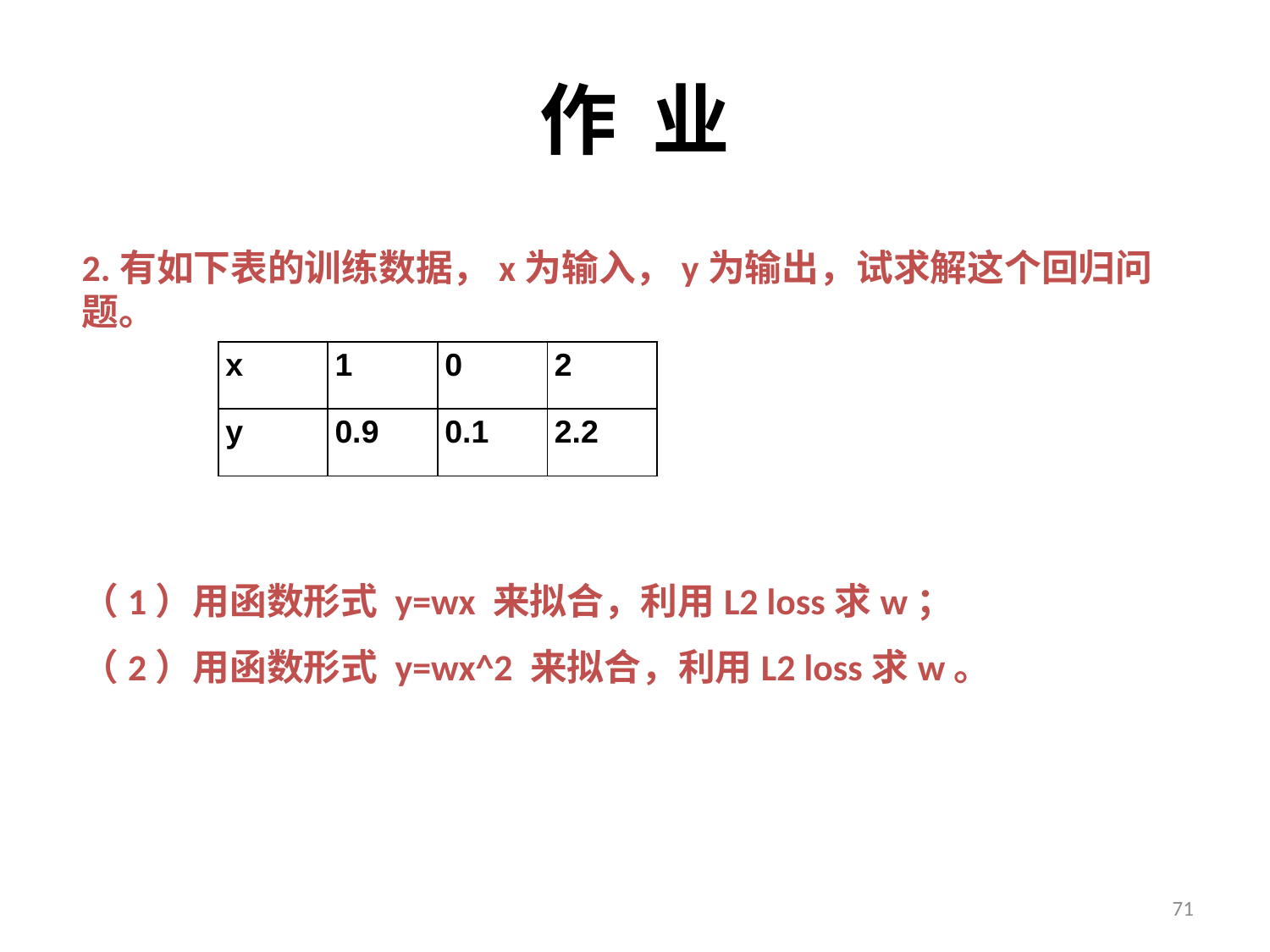

# 作  业
2.有如下表的训练数据，x为输入，y为输出，试求解这个回归问题。

（1）用函数形式 y=wx 来拟合，利用L2 loss求w；
（2）用函数形式 y=wx^2 来拟合，利用L2 loss求w。

| x | 1 | 0 | 2 |
| --- | --- | --- | --- |
| y | 0.9 | 0.1 | 2.2 |
71